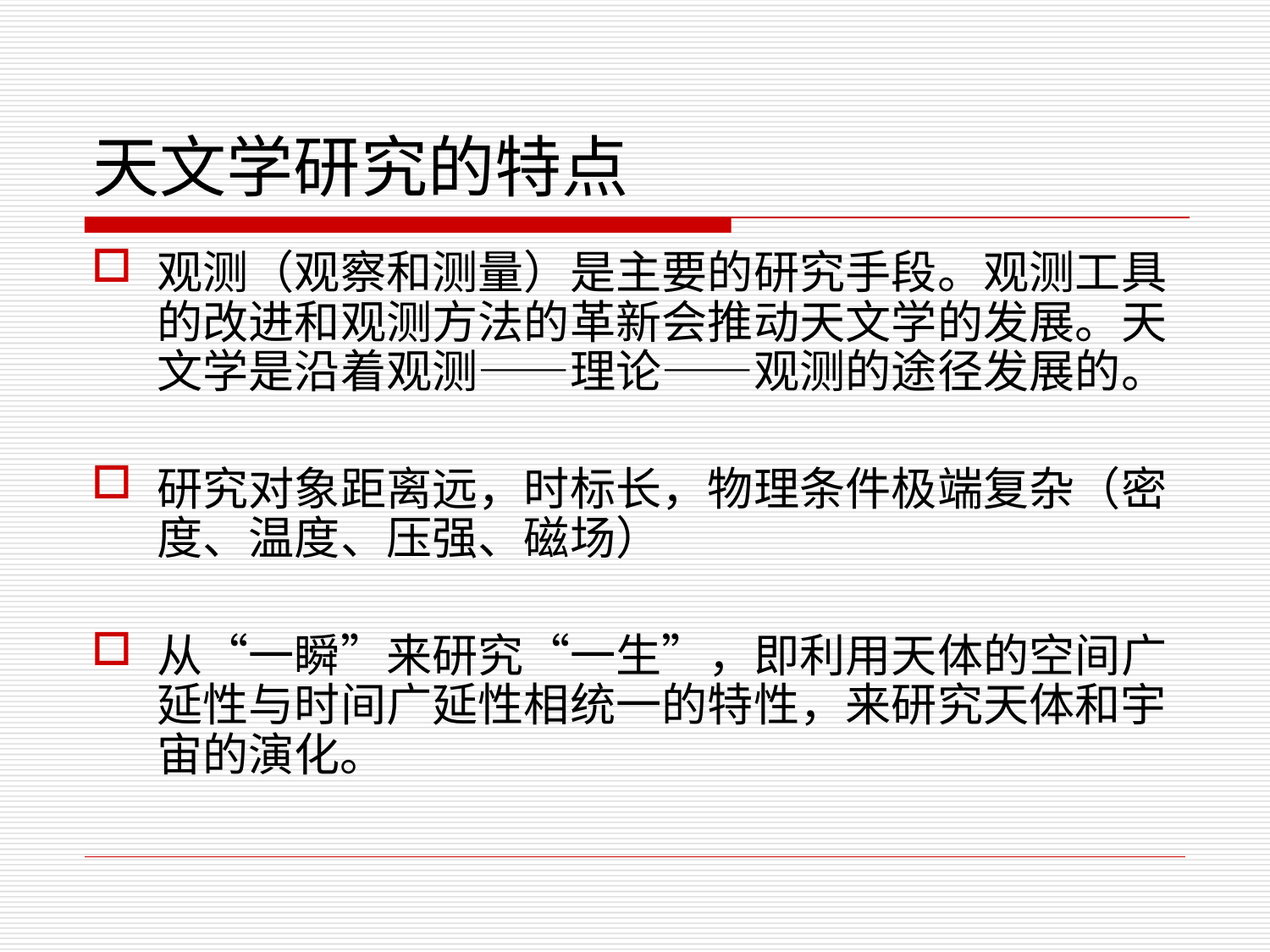

# 天文学研究的特点
观测（观察和测量）是主要的研究手段。观测工具的改进和观测方法的革新会推动天文学的发展。天文学是沿着观测——理论——观测的途径发展的。

研究对象距离远，时标长，物理条件极端复杂（密度、温度、压强、磁场）

从“一瞬”来研究“一生”，即利用天体的空间广延性与时间广延性相统一的特性，来研究天体和宇宙的演化。